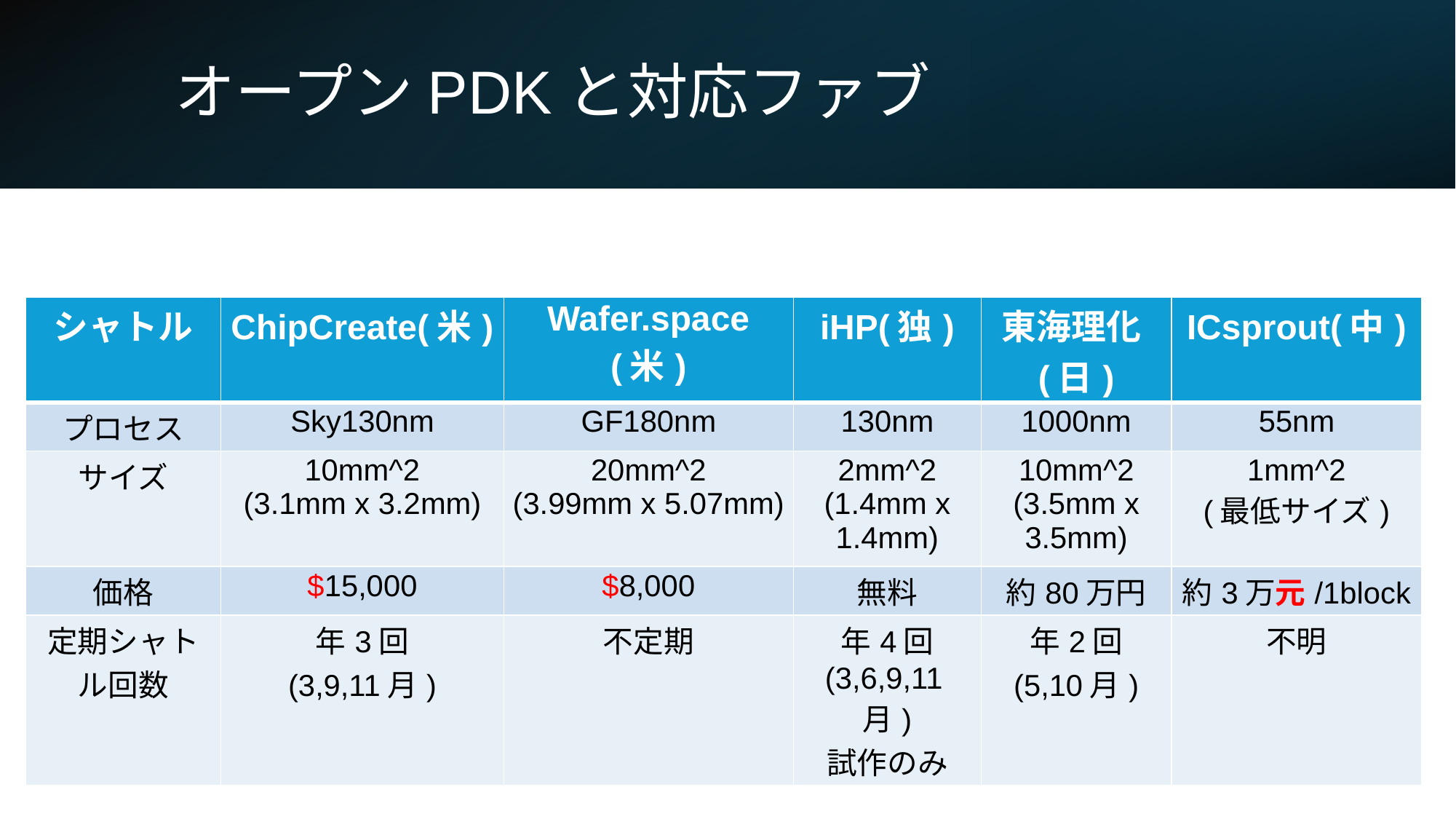

# オープンPDKと対応ファブ
| シャトル | ChipCreate(米) | Wafer.space(米) | iHP(独) | 東海理化(日) | ICsprout(中) |
| --- | --- | --- | --- | --- | --- |
| プロセス | Sky130nm | GF180nm | 130nm | 1000nm | 55nm |
| サイズ | 10mm^2 (3.1mm x 3.2mm) | 20mm^2 (3.99mm x 5.07mm) | 2mm^2 (1.4mm x 1.4mm) | 10mm^2 (3.5mm x 3.5mm) | 1mm^2 (最低サイズ) |
| 価格 | $15,000 | $8,000 | 無料 | 約80万円 | 約3万元/1block |
| 定期シャトル回数 | 年3回 (3,9,11月) | 不定期 | 年4回 (3,6,9,11月) 試作のみ | 年2回 (5,10月) | 不明 |